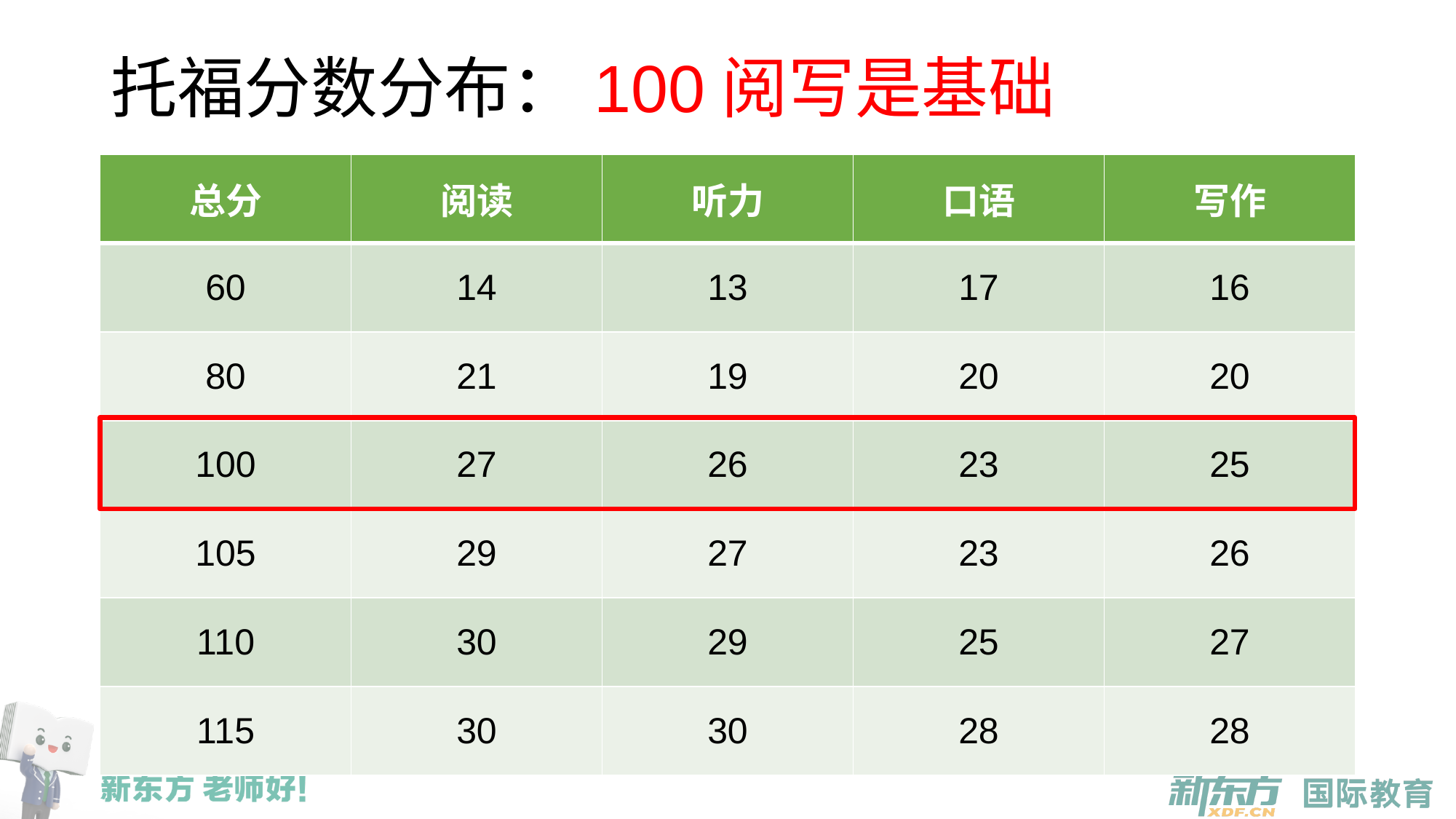

# 托福分数分布：100阅写是基础
| 总分 | 阅读 | 听力 | 口语 | 写作 |
| --- | --- | --- | --- | --- |
| 60 | 14 | 13 | 17 | 16 |
| 80 | 21 | 19 | 20 | 20 |
| 100 | 27 | 26 | 23 | 25 |
| 105 | 29 | 27 | 23 | 26 |
| 110 | 30 | 29 | 25 | 27 |
| 115 | 30 | 30 | 28 | 28 |